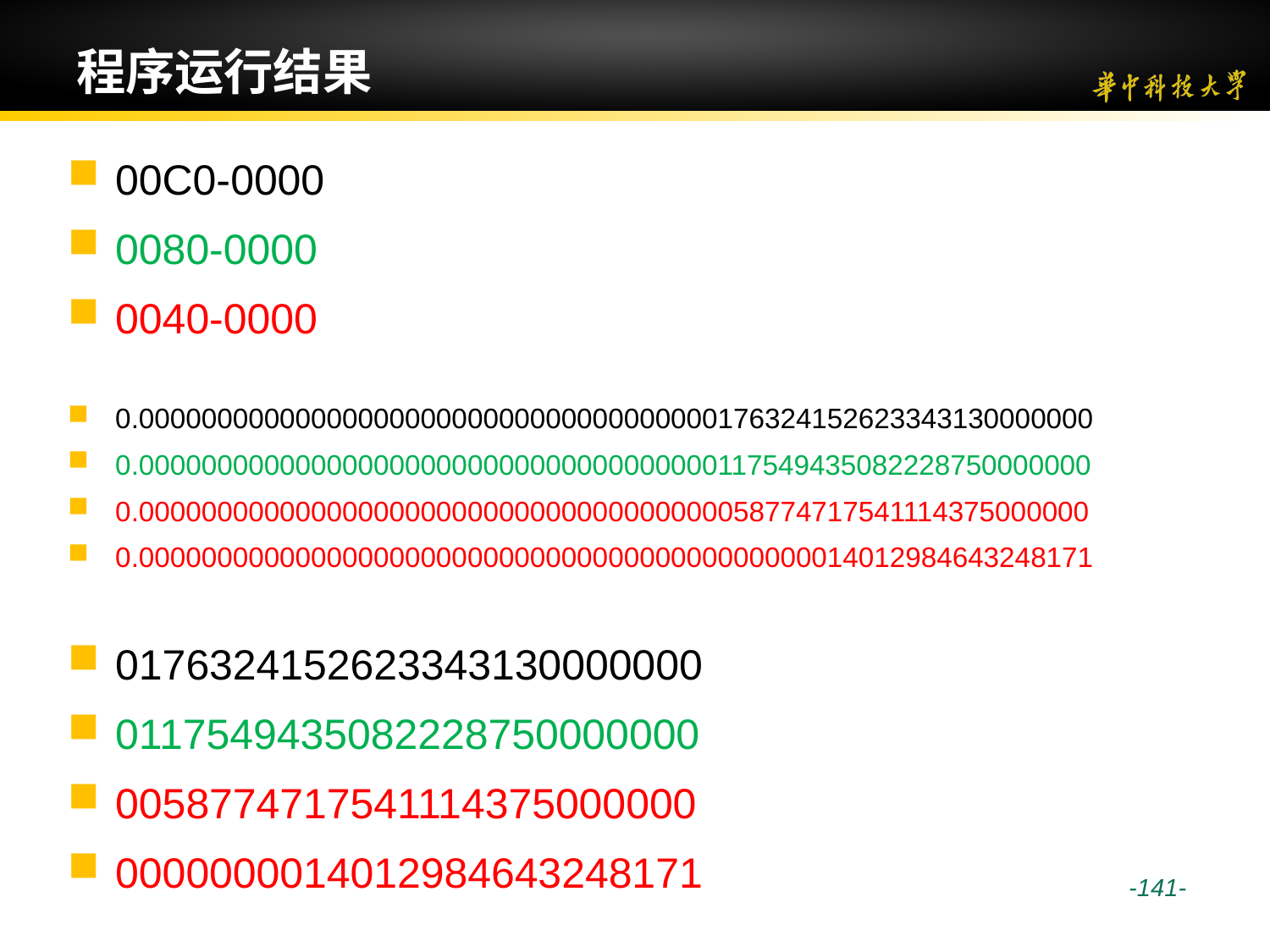

# 程序运行结果
00C0-0000
0080-0000
0040-0000

0.0000000000000000000000000000000000000176324152623343130000000
0.0000000000000000000000000000000000000117549435082228750000000
0.0000000000000000000000000000000000000058774717541114375000000
0.0000000000000000000000000000000000000000000014012984643248171

0176324152623343130000000
0117549435082228750000000
0058774717541114375000000
0000000014012984643248171

 -141-